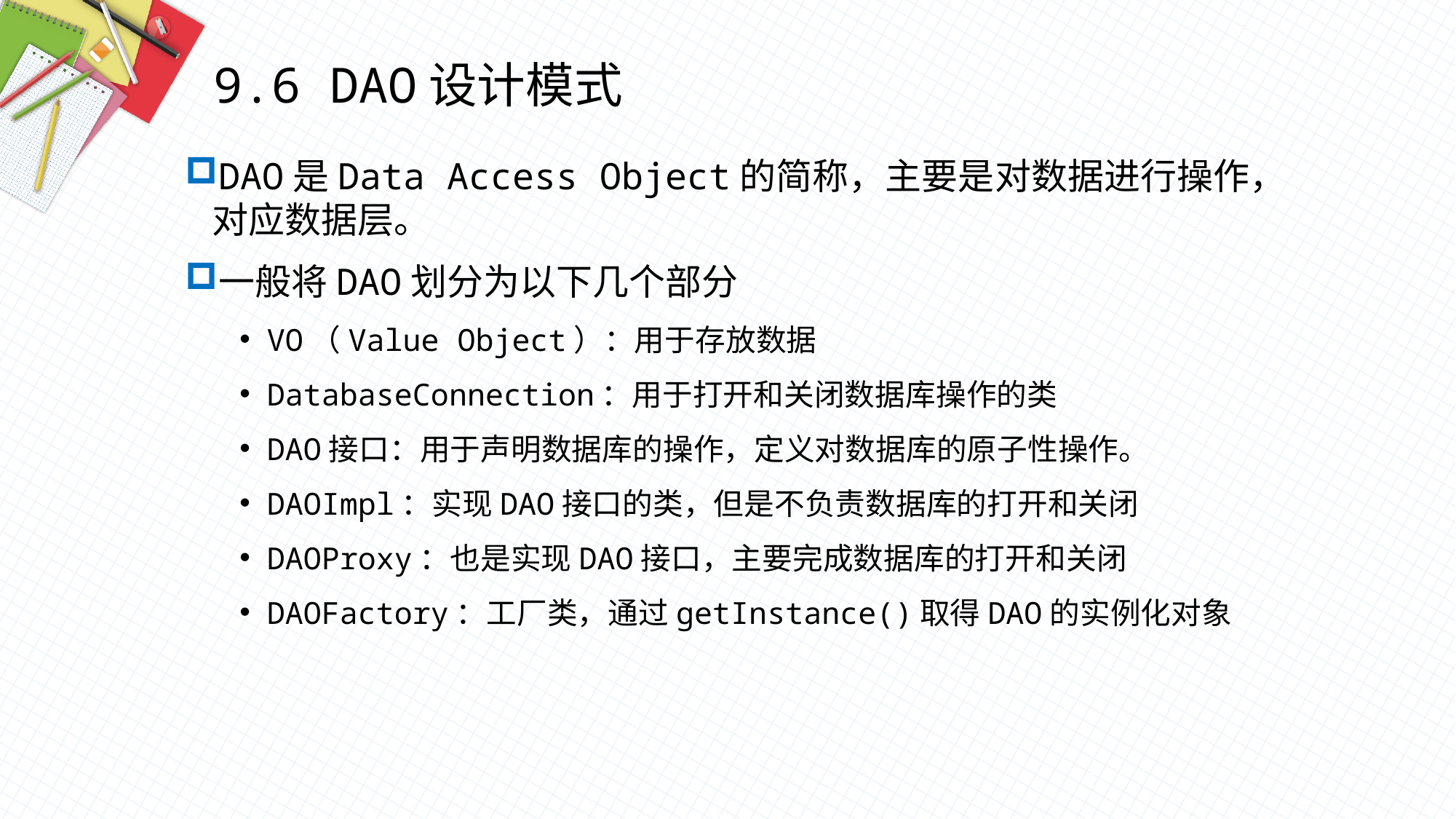

9.6 DAO设计模式
DAO是Data Access Object的简称，主要是对数据进行操作，对应数据层。
一般将DAO划分为以下几个部分
VO（Value Object）：用于存放数据
DatabaseConnection：用于打开和关闭数据库操作的类
DAO接口：用于声明数据库的操作，定义对数据库的原子性操作。
DAOImpl：实现DAO接口的类，但是不负责数据库的打开和关闭
DAOProxy：也是实现DAO接口，主要完成数据库的打开和关闭
DAOFactory：工厂类，通过getInstance()取得DAO的实例化对象